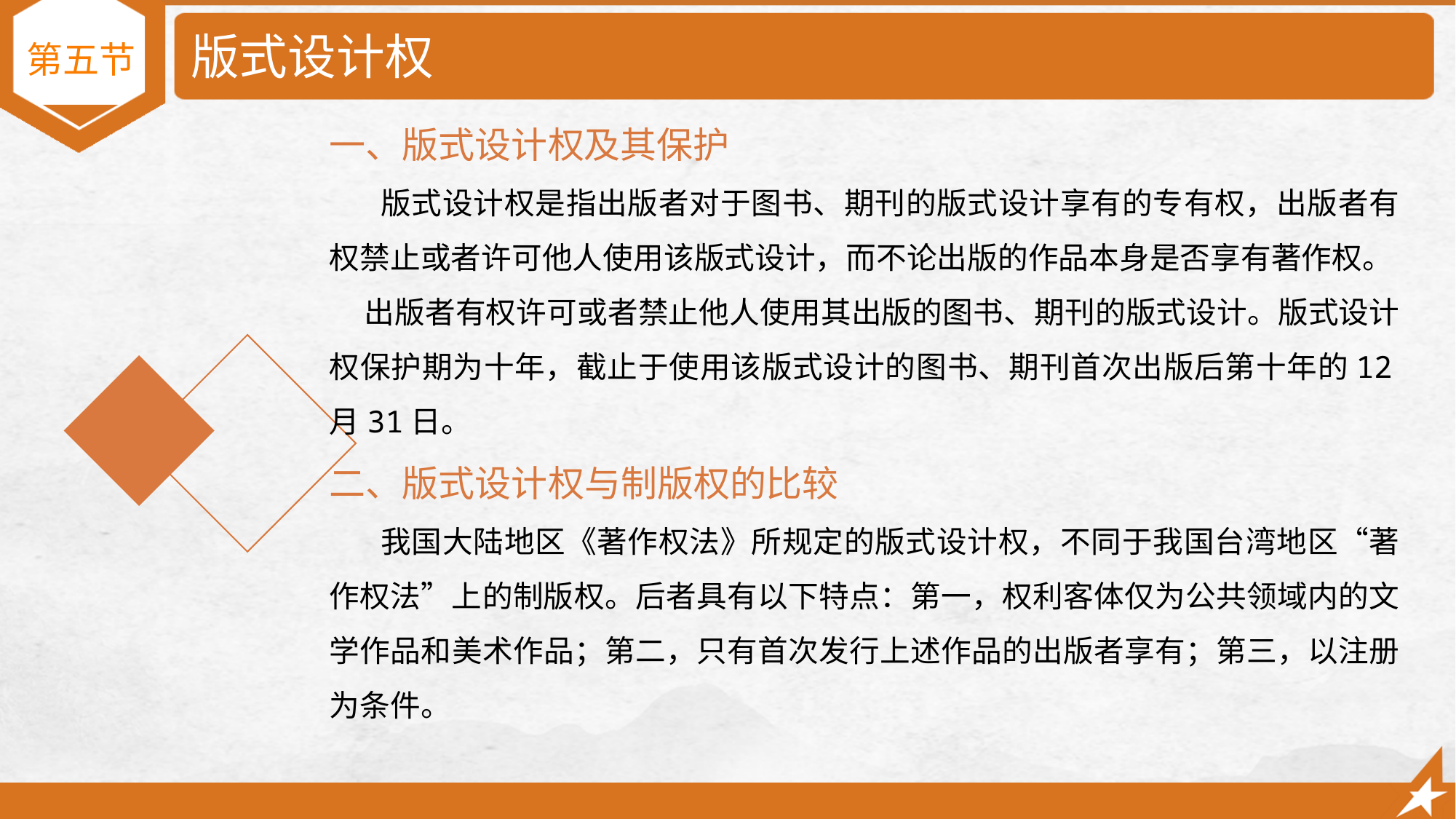

# 版式设计权
第五节
一、版式设计权及其保护
      版式设计权是指出版者对于图书、期刊的版式设计享有的专有权，出版者有权禁止或者许可他人使用该版式设计，而不论出版的作品本身是否享有著作权。
    出版者有权许可或者禁止他人使用其出版的图书、期刊的版式设计。版式设计权保护期为十年，截止于使用该版式设计的图书、期刊首次出版后第十年的12月31日。
二、版式设计权与制版权的比较
      我国大陆地区《著作权法》所规定的版式设计权，不同于我国台湾地区“著作权法”上的制版权。后者具有以下特点：第一，权利客体仅为公共领域内的文学作品和美术作品；第二，只有首次发行上述作品的出版者享有；第三，以注册为条件。